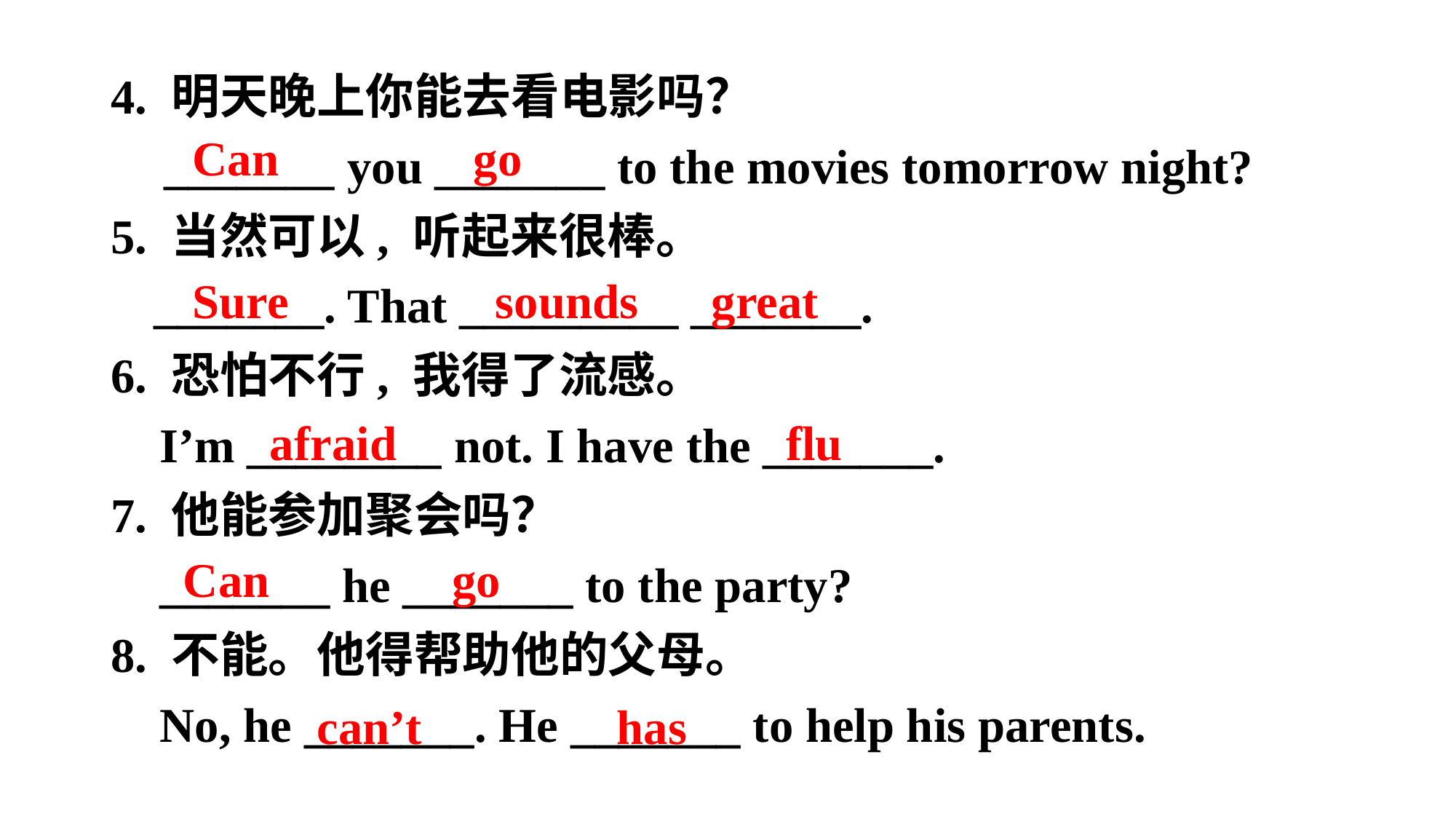

4. 明天晚上你能去看电影吗？
_______ you _______ to the movies tomorrow night?
5. 当然可以, 听起来很棒。
_______. That _________ _______.
6. 恐怕不行, 我得了流感。
    I’m ________ not. I have the _______.
7. 他能参加聚会吗？
    _______ he _______ to the party?
8. 不能。他得帮助他的父母。
    No, he _______. He _______ to help his parents.

Can                go
Sure                 sounds      great
afraid                                flu
 Can               go
can’t                has